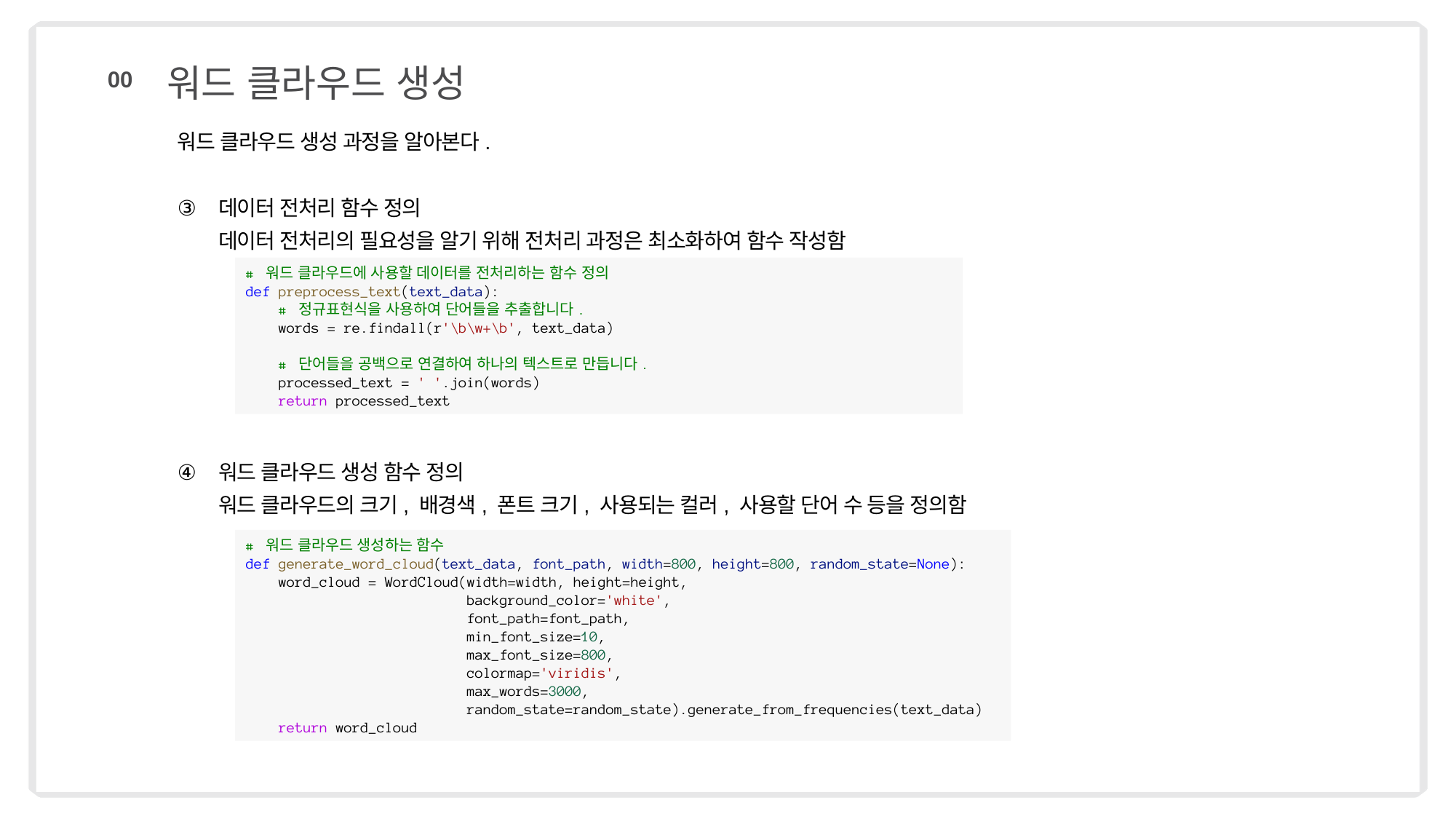

워드 클라우드 생성
00
워드 클라우드 생성 과정을 알아본다.

데이터 전처리 함수 정의
데이터 전처리의 필요성을 알기 위해 전처리 과정은 최소화하여 함수 작성함

워드 클라우드 생성 함수 정의
워드 클라우드의 크기, 배경색, 폰트 크기, 사용되는 컬러, 사용할 단어 수 등을 정의함
# 워드 클라우드에 사용할 데이터를 전처리하는 함수 정의
def preprocess_text(text_data):
    # 정규표현식을 사용하여 단어들을 추출합니다.
    words = re.findall(r'\b\w+\b', text_data)

    # 단어들을 공백으로 연결하여 하나의 텍스트로 만듭니다.
    processed_text = ' '.join(words)
    return processed_text
# 워드 클라우드 생성하는 함수
def generate_word_cloud(text_data, font_path, width=800, height=800, random_state=None):
    word_cloud = WordCloud(width=width, height=height,
                           background_color='white',
                           font_path=font_path,
                           min_font_size=10,
                           max_font_size=800,
                           colormap='viridis',
                           max_words=3000,
                           random_state=random_state).generate_from_frequencies(text_data)
    return word_cloud